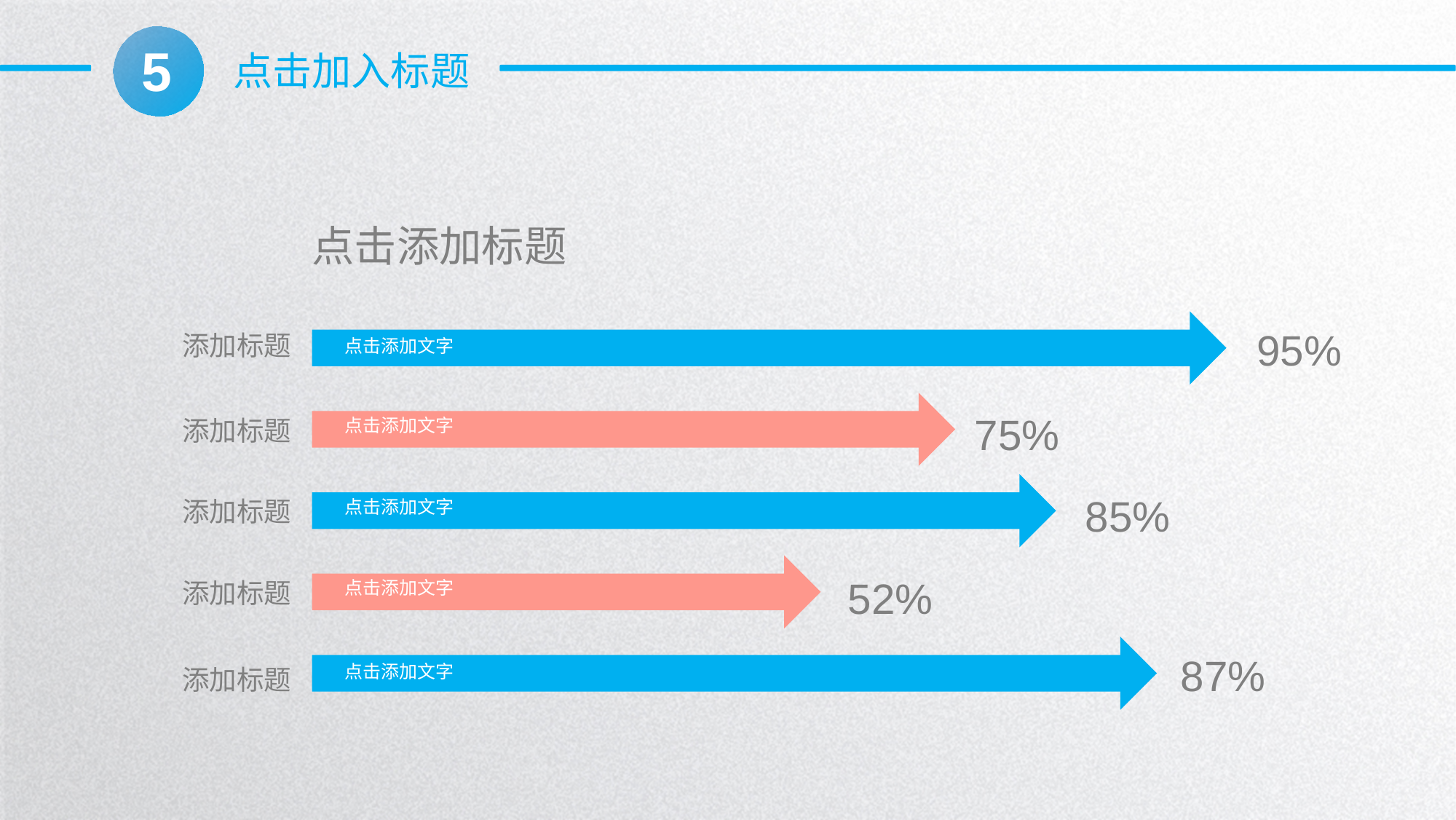

5
点击加入标题

点击添加标题

添加标题
点击添加文字
95%

添加标题
点击添加文字
75%

添加标题
点击添加文字
85%

添加标题
点击添加文字
52%

点击添加文字
添加标题
87%